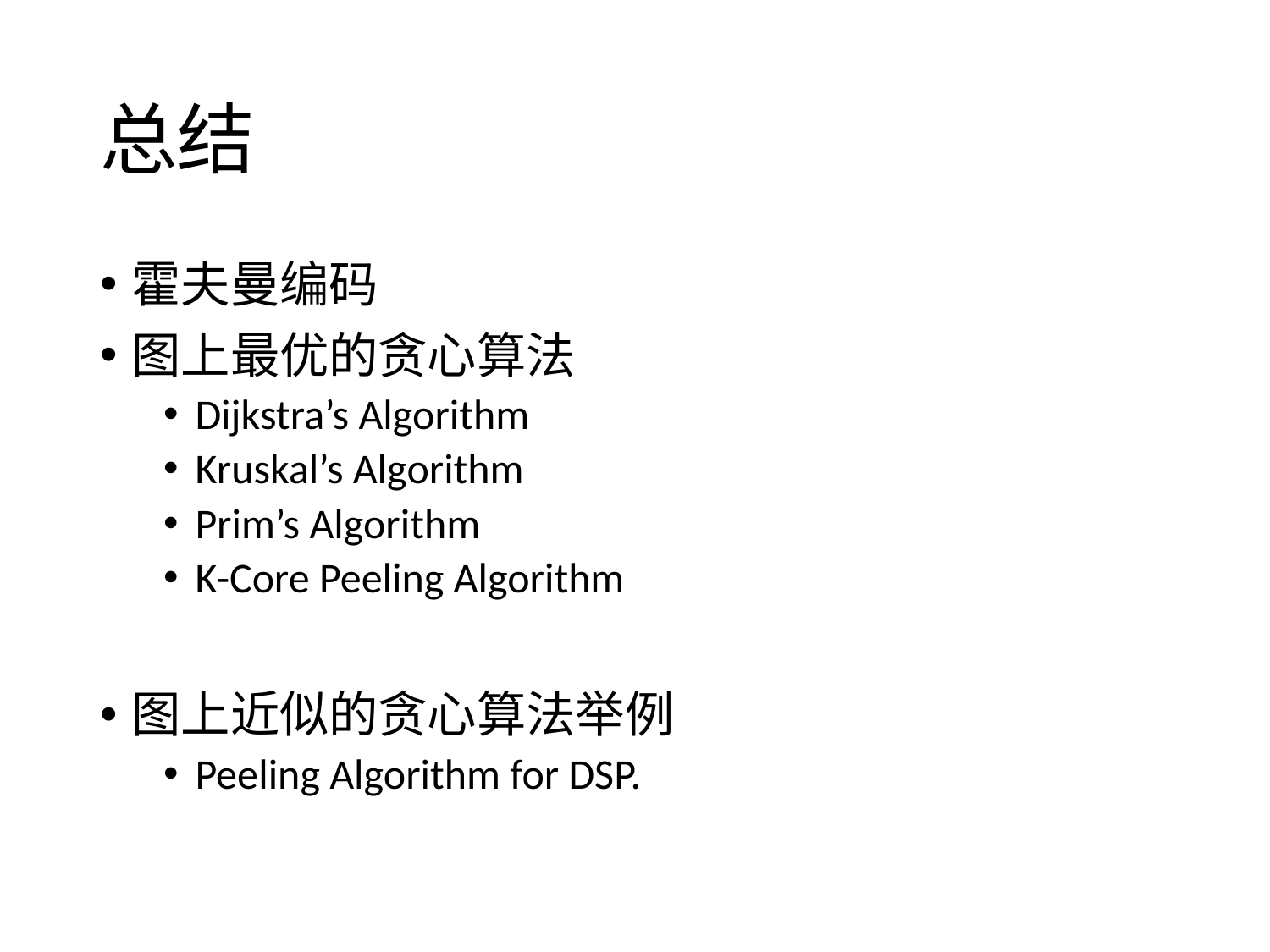

# 总结
霍夫曼编码
图上最优的贪心算法
Dijkstra’s Algorithm
Kruskal’s Algorithm
Prim’s Algorithm
K-Core Peeling Algorithm

图上近似的贪心算法举例
Peeling Algorithm for DSP.